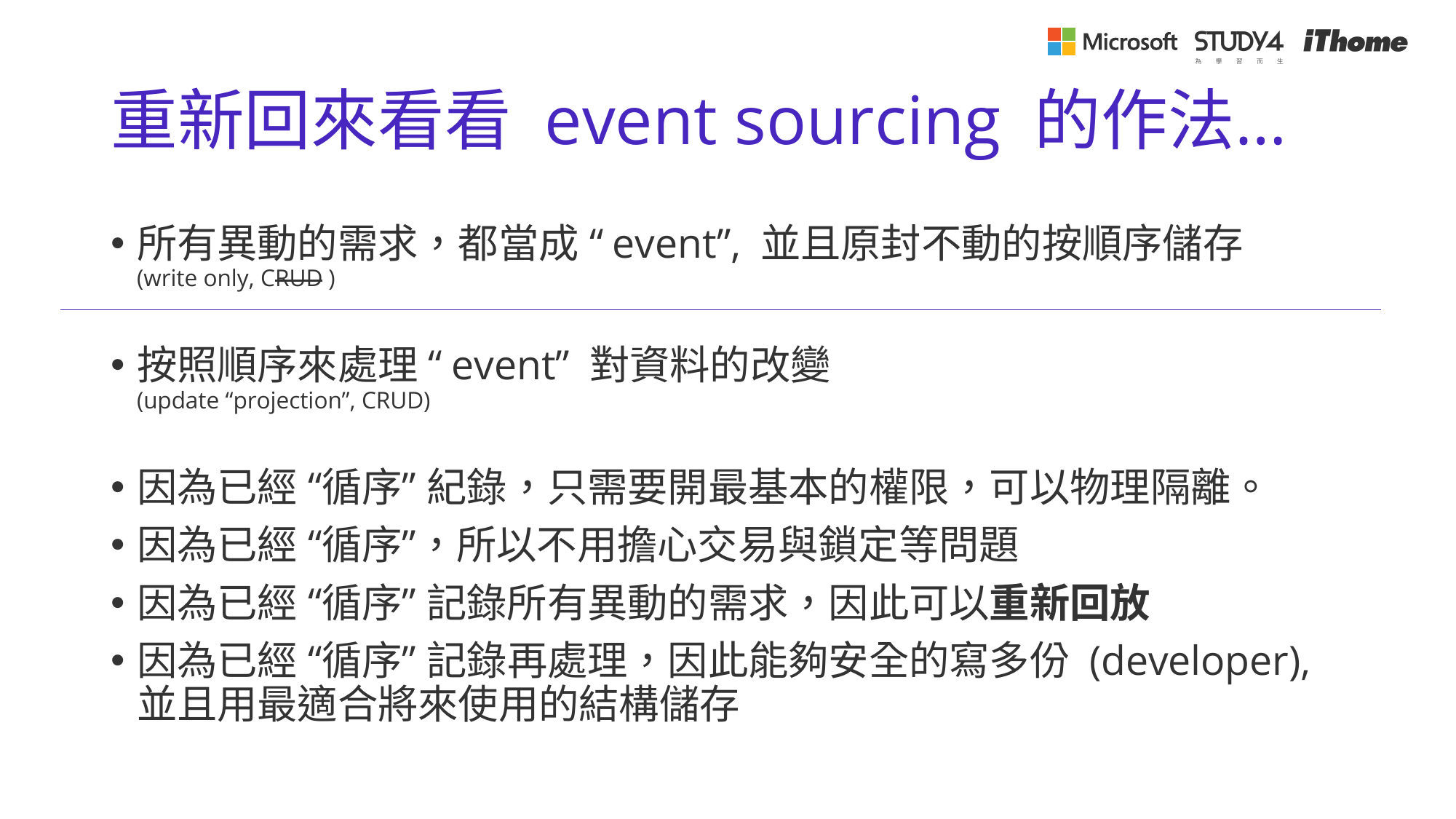

# 重新回來看看 event sourcing 的作法…
所有異動的需求，都當成 “event”, 並且原封不動的按順序儲存
(write only, CRUD )

按照順序來處理 “event” 對資料的改變
(update “projection”, CRUD)

因為已經 “循序” 紀錄，只需要開最基本的權限，可以物理隔離。
因為已經 “循序”，所以不用擔心交易與鎖定等問題
因為已經 “循序” 記錄所有異動的需求，因此可以重新回放
因為已經 “循序” 記錄再處理，因此能夠安全的寫多份 (developer), 並且用最適合將來使用的結構儲存